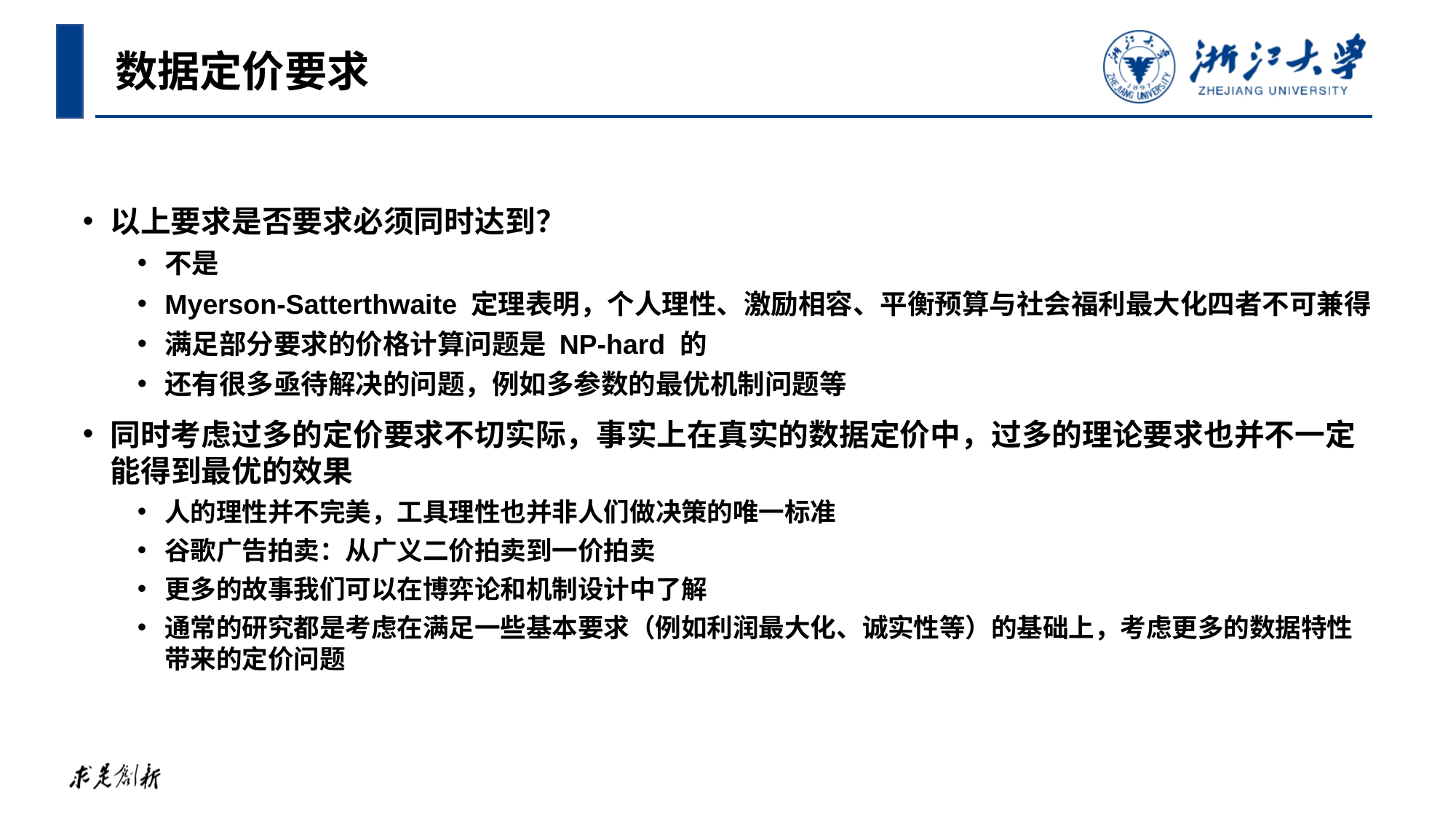

数据定价要求
以上要求是否要求必须同时达到？
不是
Myerson-Satterthwaite 定理表明，个人理性、激励相容、平衡预算与社会福利最大化四者不可兼得
满足部分要求的价格计算问题是 NP-hard 的
还有很多亟待解决的问题，例如多参数的最优机制问题等
同时考虑过多的定价要求不切实际，事实上在真实的数据定价中，过多的理论要求也并不一定能得到最优的效果
人的理性并不完美，工具理性也并非人们做决策的唯一标准
谷歌广告拍卖：从广义二价拍卖到一价拍卖
更多的故事我们可以在博弈论和机制设计中了解
通常的研究都是考虑在满足一些基本要求（例如利润最大化、诚实性等）的基础上，考虑更多的数据特性带来的定价问题
9